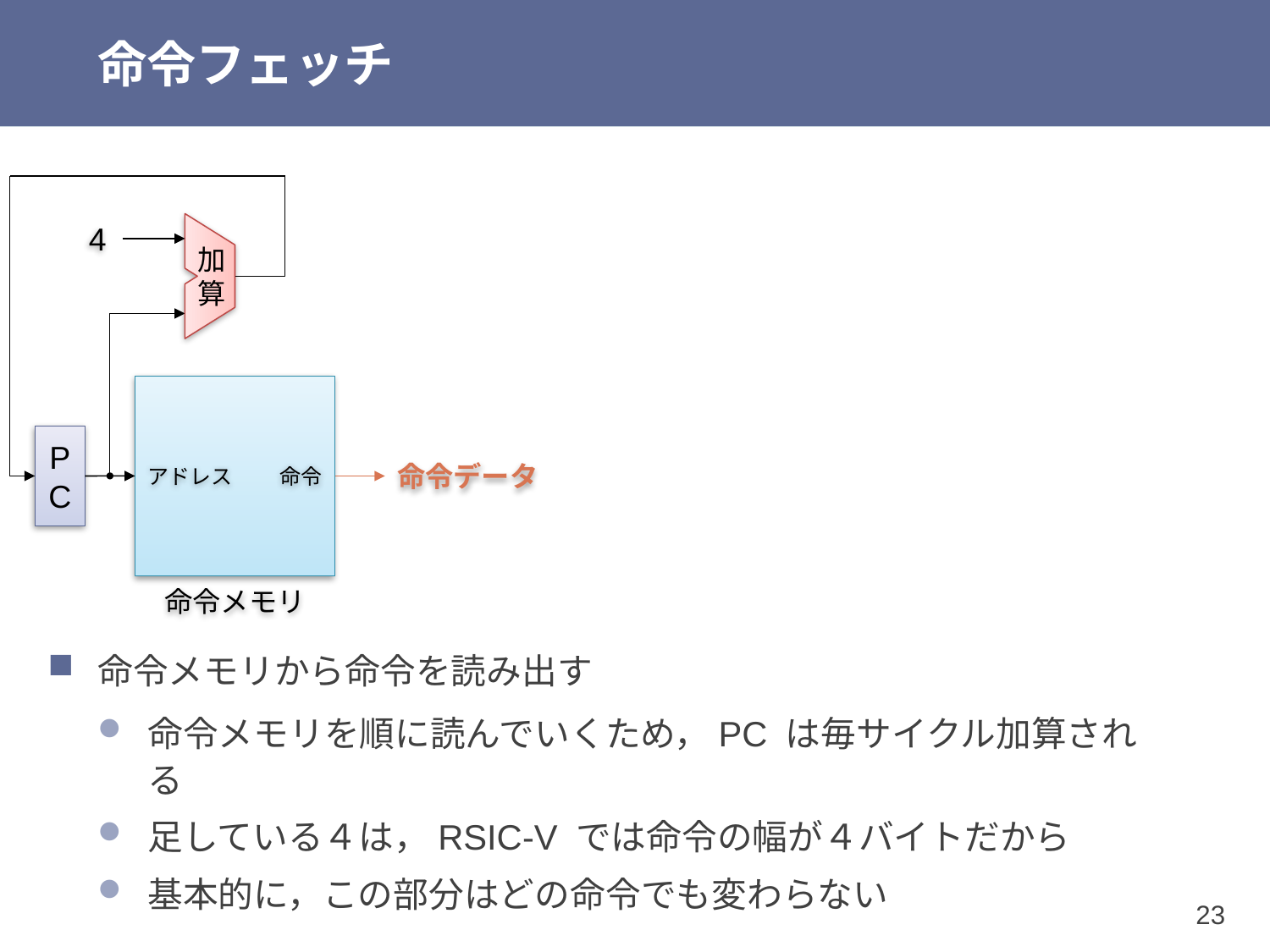

# 命令フェッチ

4
加算

PC
アドレス
命令
命令データ
命令メモリ
命令メモリから命令を読み出す
命令メモリを順に読んでいくため，PC は毎サイクル加算される
足している４は，RSIC-V では命令の幅が４バイトだから
基本的に，この部分はどの命令でも変わらない